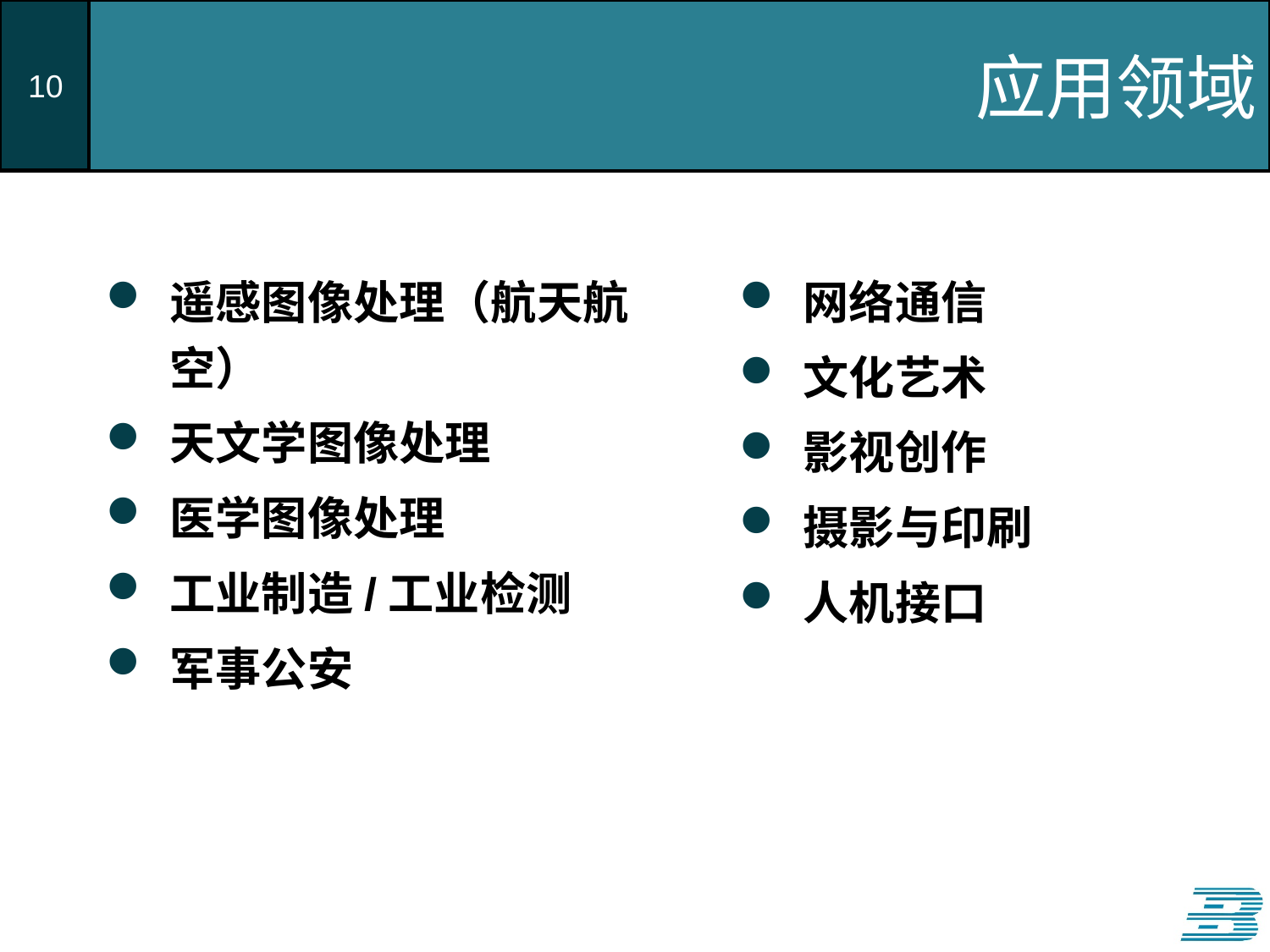

# 应用领域
遥感图像处理（航天航空）
天文学图像处理
医学图像处理
工业制造/工业检测
军事公安
网络通信
文化艺术
影视创作
摄影与印刷
人机接口